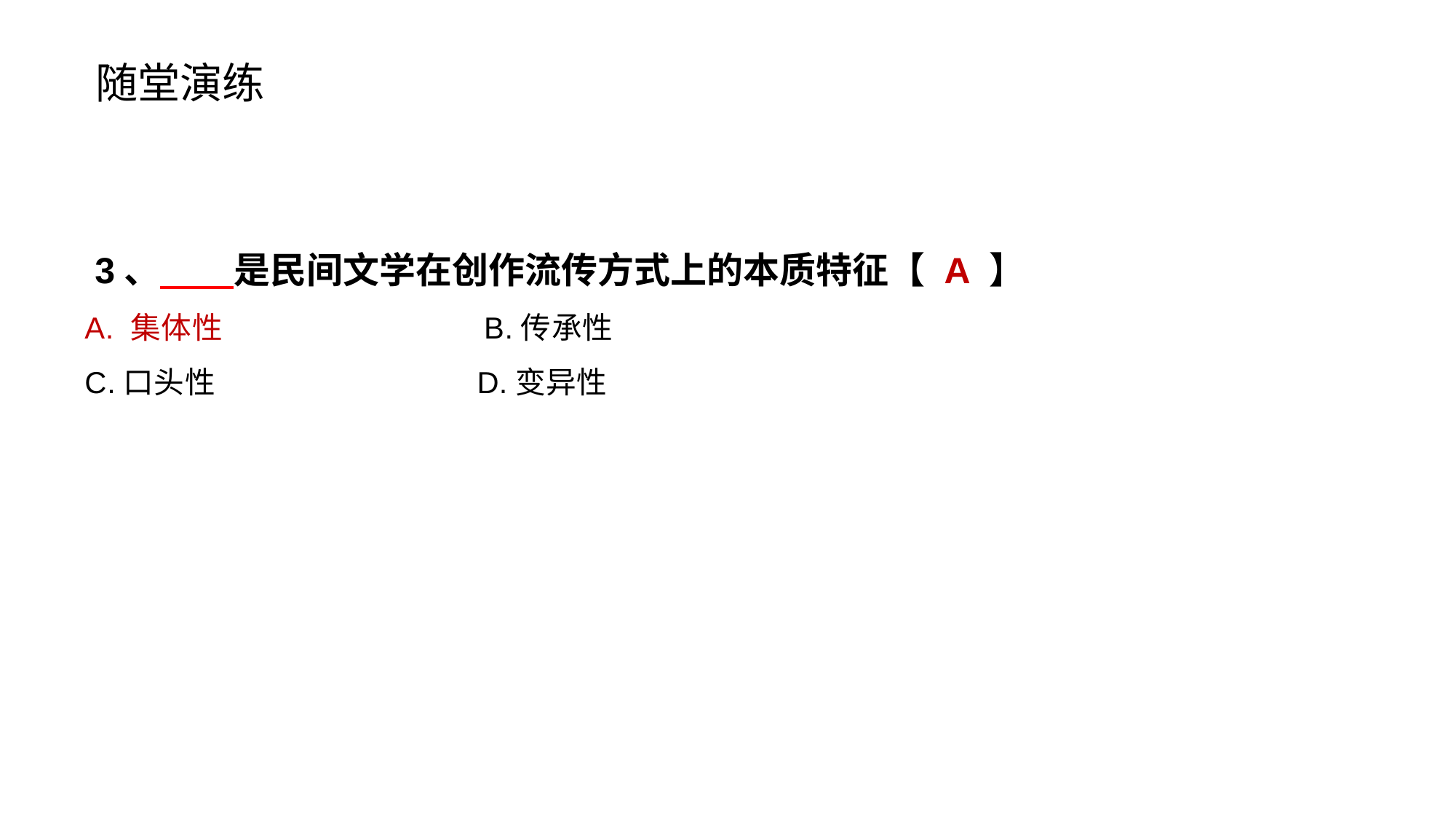

随堂演练
 3、         是民间文学在创作流传方式上的本质特征【 A 】
A. 集体性                                   B.传承性
C.口头性                                   D.变异性